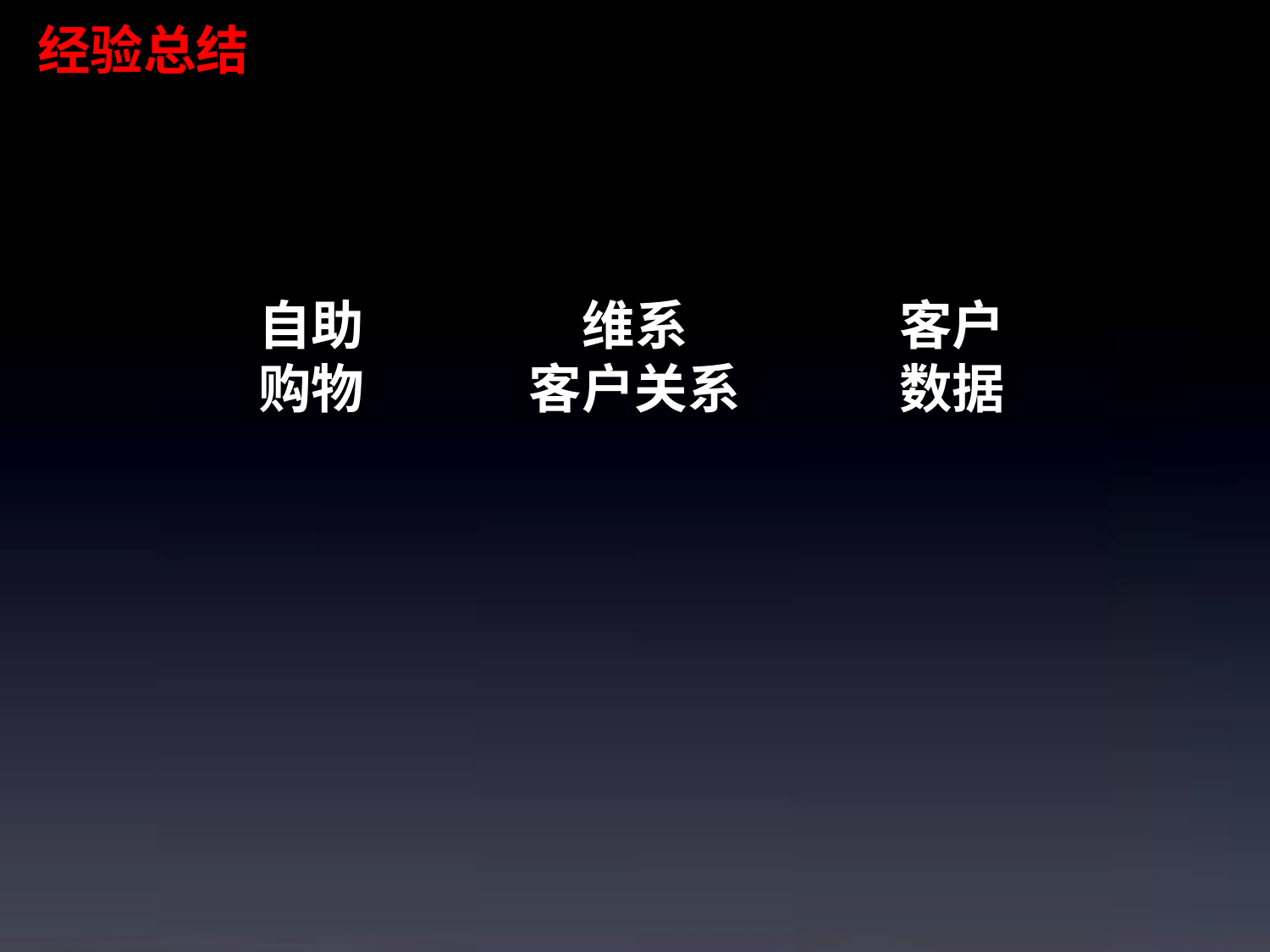

经验总结
自助
购物
客户
数据
维系
客户关系